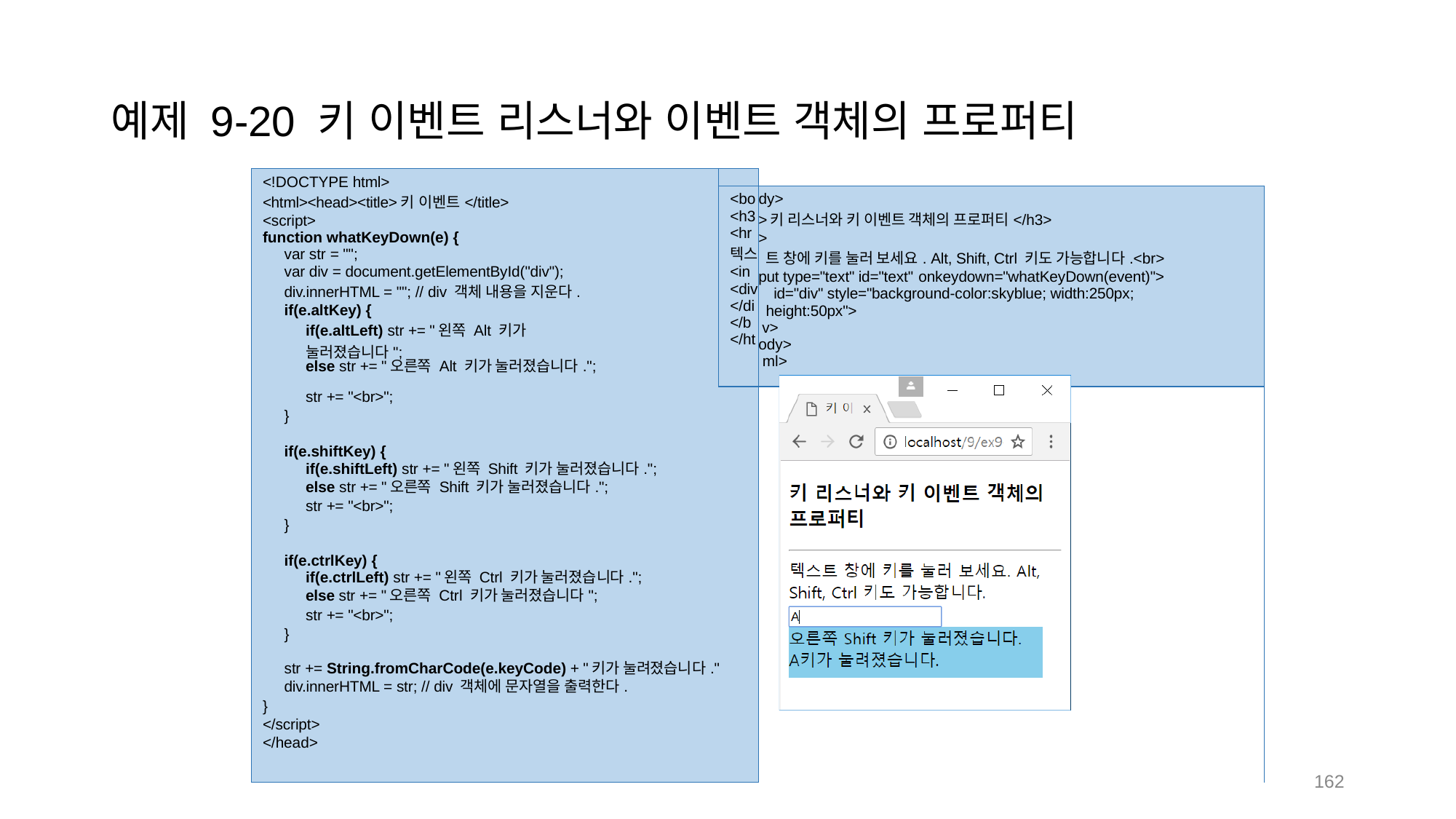

# 예제 9-20 키 이벤트 리스너와 이벤트 객체의 프로퍼티
| <!DOCTYPE html> <html><head><title>키 이벤트</title> <script> function whatKeyDown(e) { var str = ""; var div = document.getElementById("div"); div.innerHTML = ""; // div 객체 내용을 지운다. if(e.altKey) { if(e.altLeft) str += "왼쪽 Alt 키가 눌러졌습니다"; else str += "오른쪽 Alt 키가 눌러졌습니다."; |  |  |
| --- | --- | --- |
|  | <bo <h3 <hr 텍스 <in <div </di </b </ht | dy> >키 리스너와 키 이벤트 객체의 프로퍼티</h3> > 트 창에 키를 눌러 보세요. Alt, Shift, Ctrl 키도 가능합니다.<br> put type="text" id="text" onkeydown="whatKeyDown(event)"> id="div" style="background-color:skyblue; width:250px; height:50px"> v> ody> ml> |
| str += "<br>"; |  |  |
| } |  |  |
| if(e.shiftKey) { |  |  |
| if(e.shiftLeft) str += "왼쪽 Shift 키가 눌러졌습니다."; |  |  |
| else str += "오른쪽 Shift 키가 눌러졌습니다."; |  |  |
| str += "<br>"; |  |  |
| } |  |  |
| if(e.ctrlKey) { |  |  |
| if(e.ctrlLeft) str += "왼쪽 Ctrl 키가 눌러졌습니다."; |  |  |
| else str += "오른쪽 Ctrl 키가 눌러졌습니다"; |  |  |
| str += "<br>"; |  |  |
| } |  |  |
| str += String.fromCharCode(e.keyCode) + "키가 눌려졌습니다." |  |  |
| div.innerHTML = str; // div 객체에 문자열을 출력한다. |  |  |
| } |  |  |
| </script> |  |  |
| </head> |  |  |

162